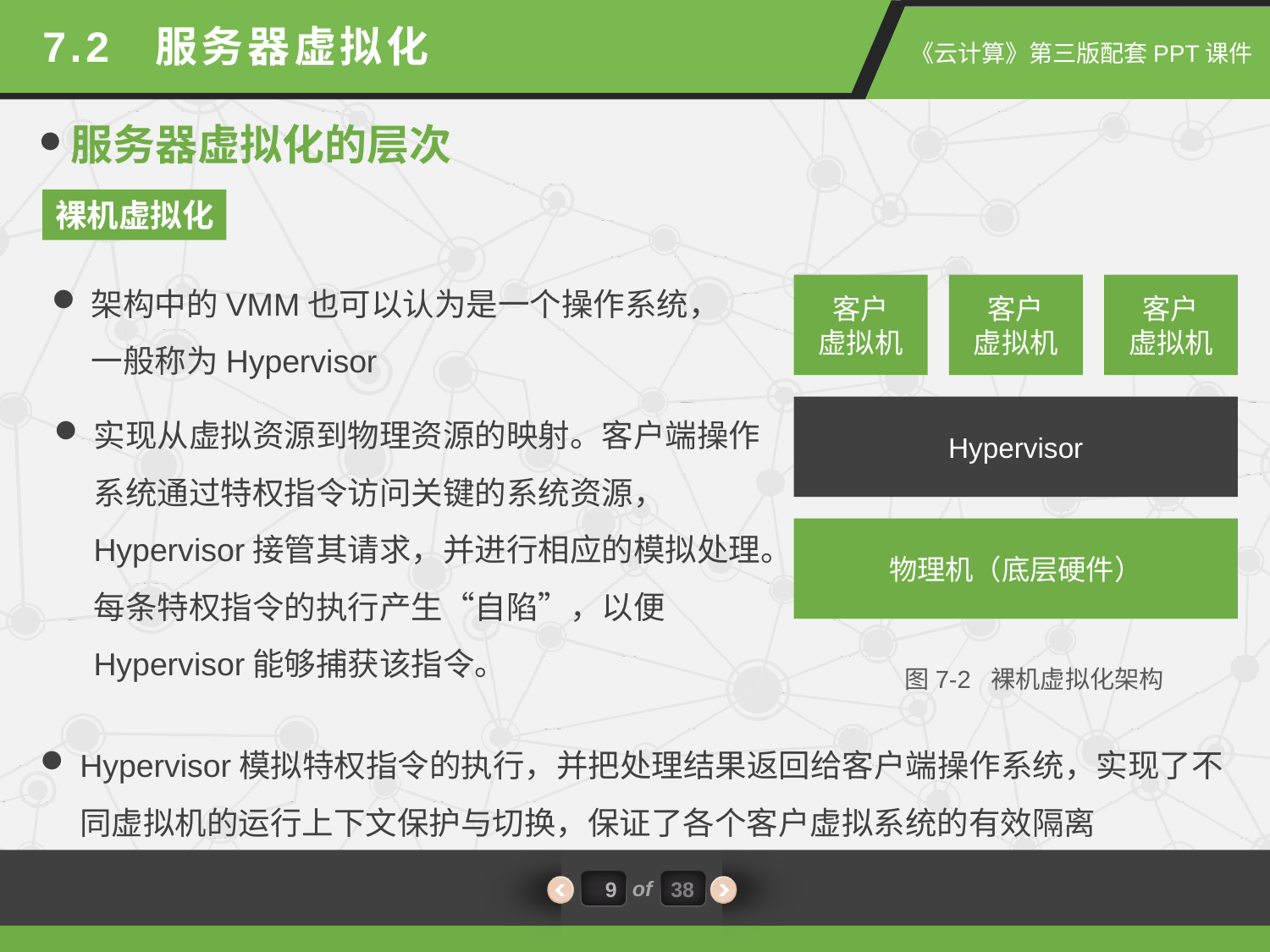

7.2  服务器虚拟化
服务器虚拟化的层次

裸机虚拟化
架构中的VMM也可以认为是一个操作系统，一般称为Hypervisor
客户
虚拟机
客户
虚拟机
客户
虚拟机
Hypervisor
物理机（底层硬件）
实现从虚拟资源到物理资源的映射。客户端操作系统通过特权指令访问关键的系统资源， Hypervisor接管其请求，并进行相应的模拟处理。每条特权指令的执行产生“自陷”，以便Hypervisor能够捕获该指令。
图7-2  裸机虚拟化架构
Hypervisor模拟特权指令的执行，并把处理结果返回给客户端操作系统，实现了不同虚拟机的运行上下文保护与切换，保证了各个客户虚拟系统的有效隔离
9